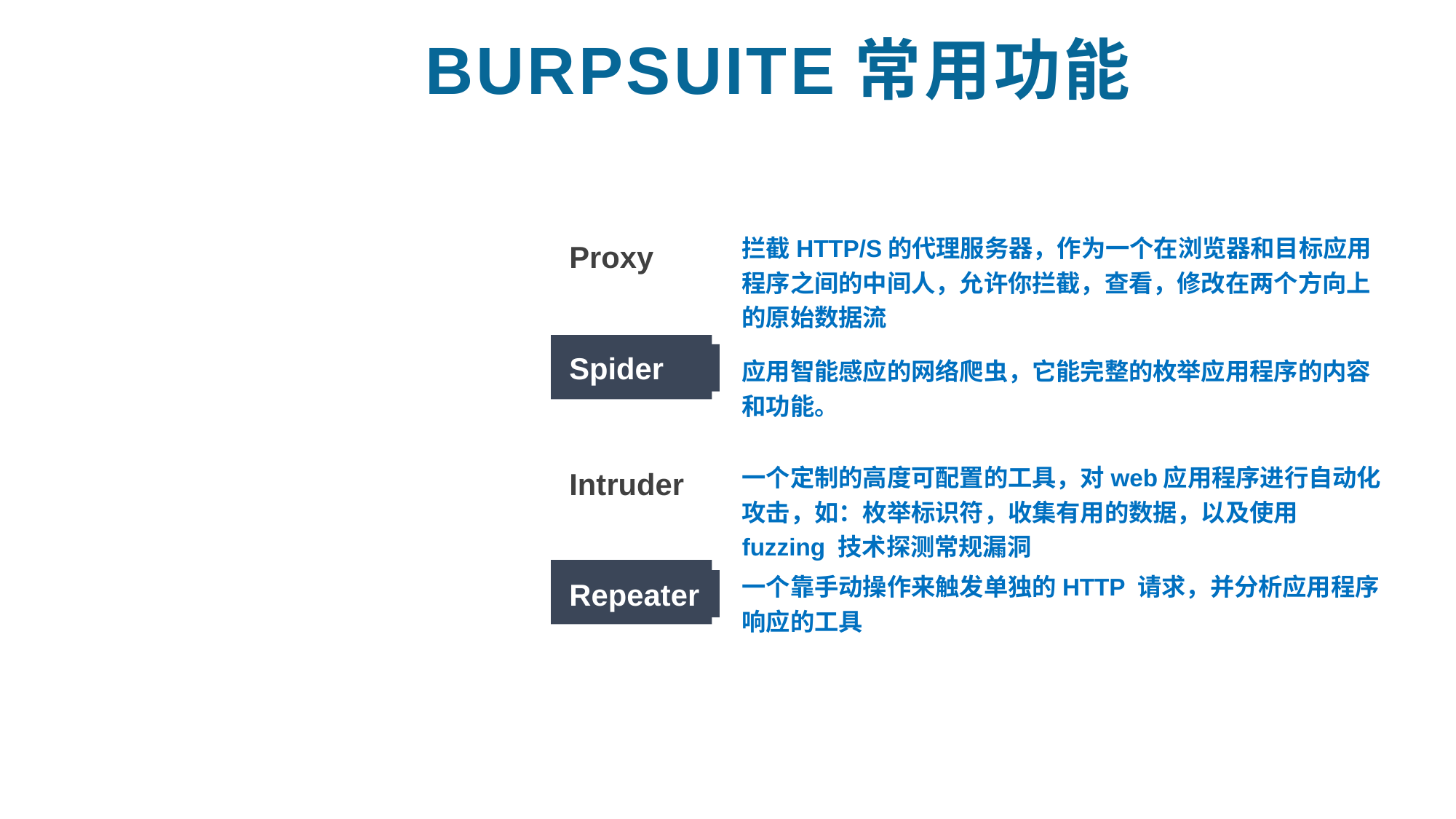

# Burpsuite常用功能

Proxy
拦截HTTP/S的代理服务器，作为一个在浏览器和目标应用程序之间的中间人，允许你拦截，查看，修改在两个方向上的原始数据流

Spider
应用智能感应的网络爬虫，它能完整的枚举应用程序的内容和功能。

Intruder
一个定制的高度可配置的工具，对web应用程序进行自动化攻击，如：枚举标识符，收集有用的数据，以及使用fuzzing 技术探测常规漏洞

Repeater
一个靠手动操作来触发单独的HTTP 请求，并分析应用程序响应的工具